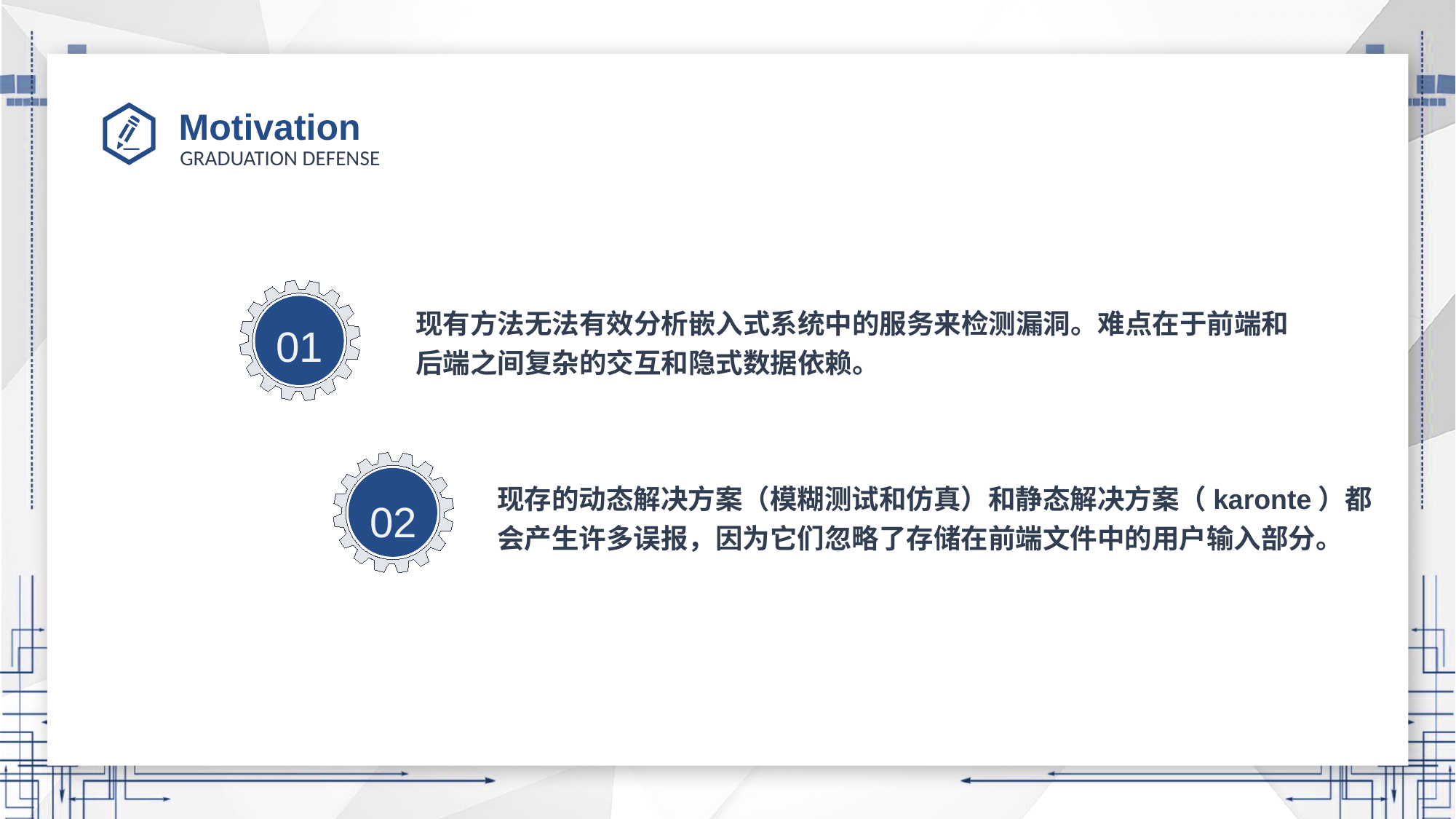

# Motivation

01

02
现有方法无法有效分析嵌入式系统中的服务来检测漏洞。难点在于前端和后端之间复杂的交互和隐式数据依赖。
现存的动态解决方案（模糊测试和仿真）和静态解决方案（karonte）都会产生许多误报，因为它们忽略了存储在前端文件中的用户输入部分。